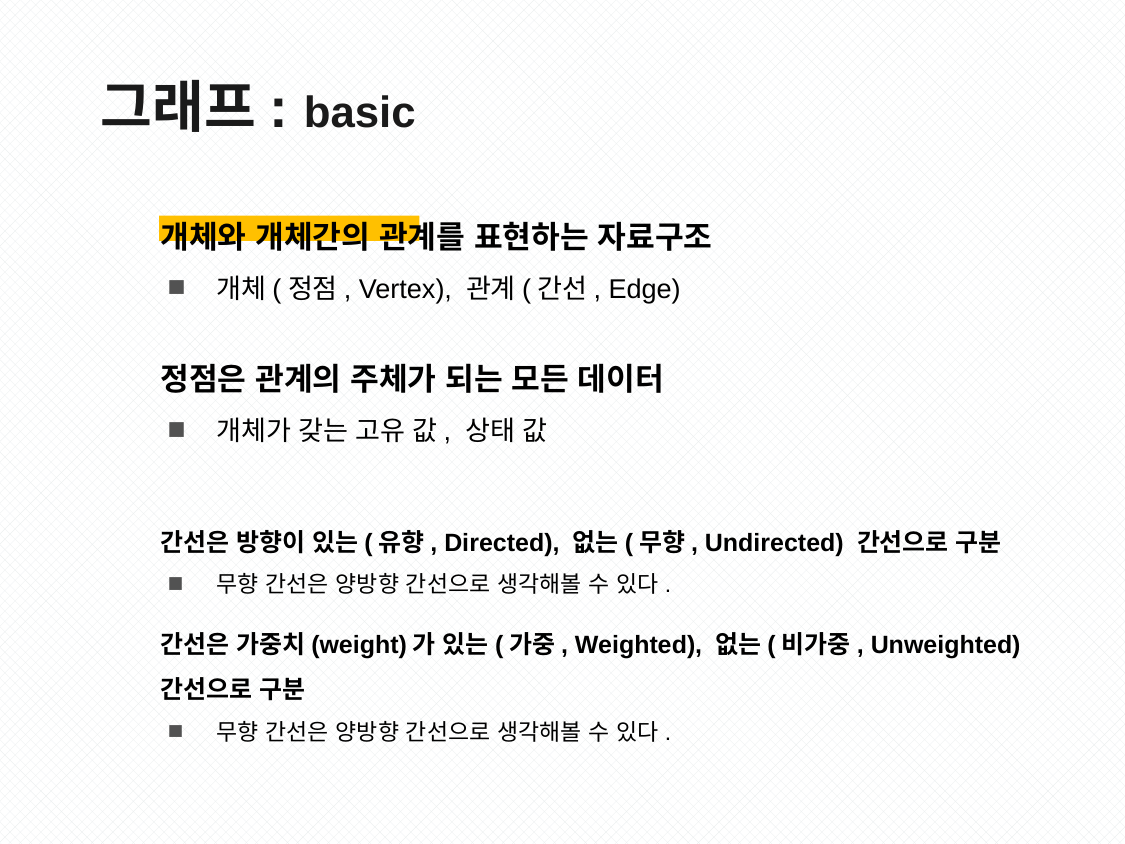

그래프: basic
개체와 개체간의 관계를 표현하는 자료구조
개체(정점, Vertex), 관계(간선, Edge)
정점은 관계의 주체가 되는 모든 데이터
개체가 갖는 고유 값, 상태 값

간선은 방향이 있는(유향, Directed), 없는(무향, Undirected) 간선으로 구분
무향 간선은 양방향 간선으로 생각해볼 수 있다.
간선은 가중치(weight)가 있는(가중, Weighted), 없는(비가중, Unweighted) 간선으로 구분
무향 간선은 양방향 간선으로 생각해볼 수 있다.